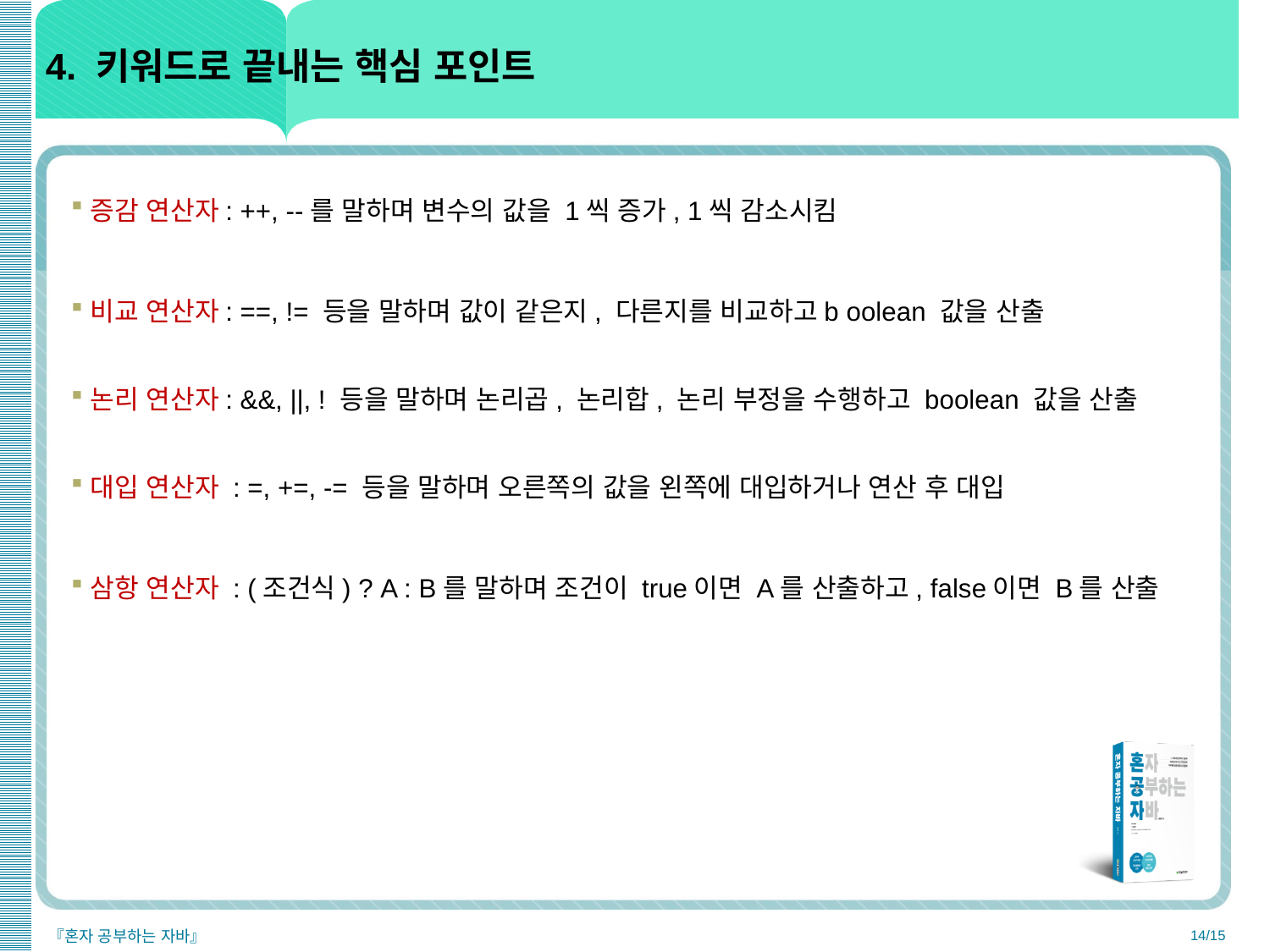

# 4. 키워드로 끝내는 핵심 포인트

증감 연산자: ++, --를 말하며 변수의 값을 1씩 증가, 1씩 감소시킴

비교 연산자: ==, != 등을 말하며 값이 같은지, 다른지를 비교하고b oolean 값을 산출

논리 연산자: &&, ||, ! 등을 말하며 논리곱, 논리합, 논리 부정을 수행하고 boolean 값을 산출

대입 연산자 : =, +=, -= 등을 말하며 오른쪽의 값을 왼쪽에 대입하거나 연산 후 대입

삼항 연산자 : (조건식) ? A : B를 말하며 조건이 true이면 A를 산출하고, false이면 B를 산출